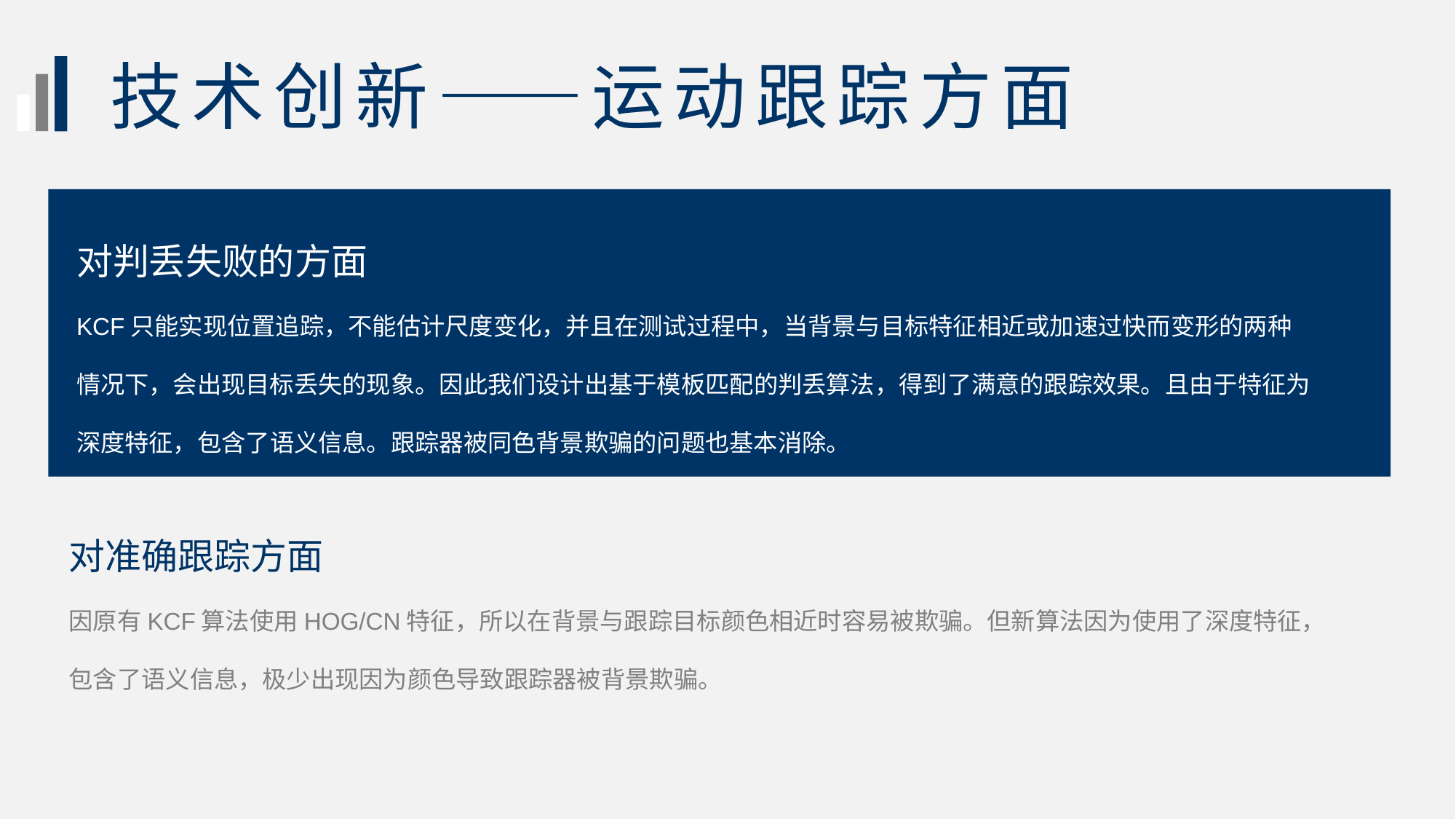

技术创新——运动跟踪方面

对判丢失败的方面
KCF只能实现位置追踪，不能估计尺度变化，并且在测试过程中，当背景与目标特征相近或加速过快而变形的两种情况下，会出现目标丢失的现象。因此我们设计出基于模板匹配的判丢算法，得到了满意的跟踪效果。且由于特征为深度特征，包含了语义信息。跟踪器被同色背景欺骗的问题也基本消除。
对准确跟踪方面
因原有KCF算法使用HOG/CN特征，所以在背景与跟踪目标颜色相近时容易被欺骗。但新算法因为使用了深度特征，包含了语义信息，极少出现因为颜色导致跟踪器被背景欺骗。